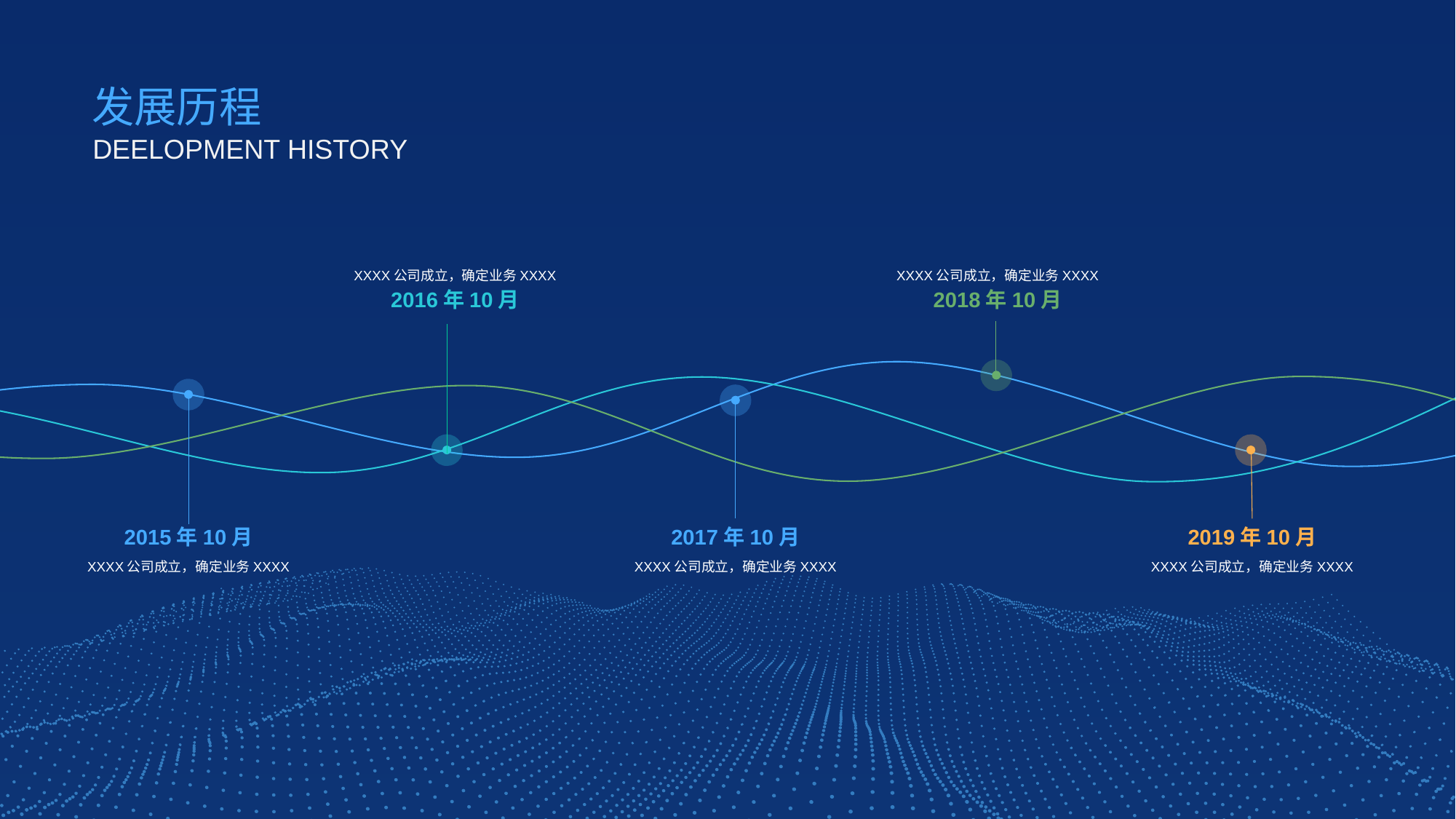

发展历程

DEELOPMENT HISTORY
XXXX公司成立，确定业务XXXX
2016年10月
XXXX公司成立，确定业务XXXX
2018年10月

2015年10月
XXXX公司成立，确定业务XXXX
2017年10月
XXXX公司成立，确定业务XXXX
2019年10月
XXXX公司成立，确定业务XXXX